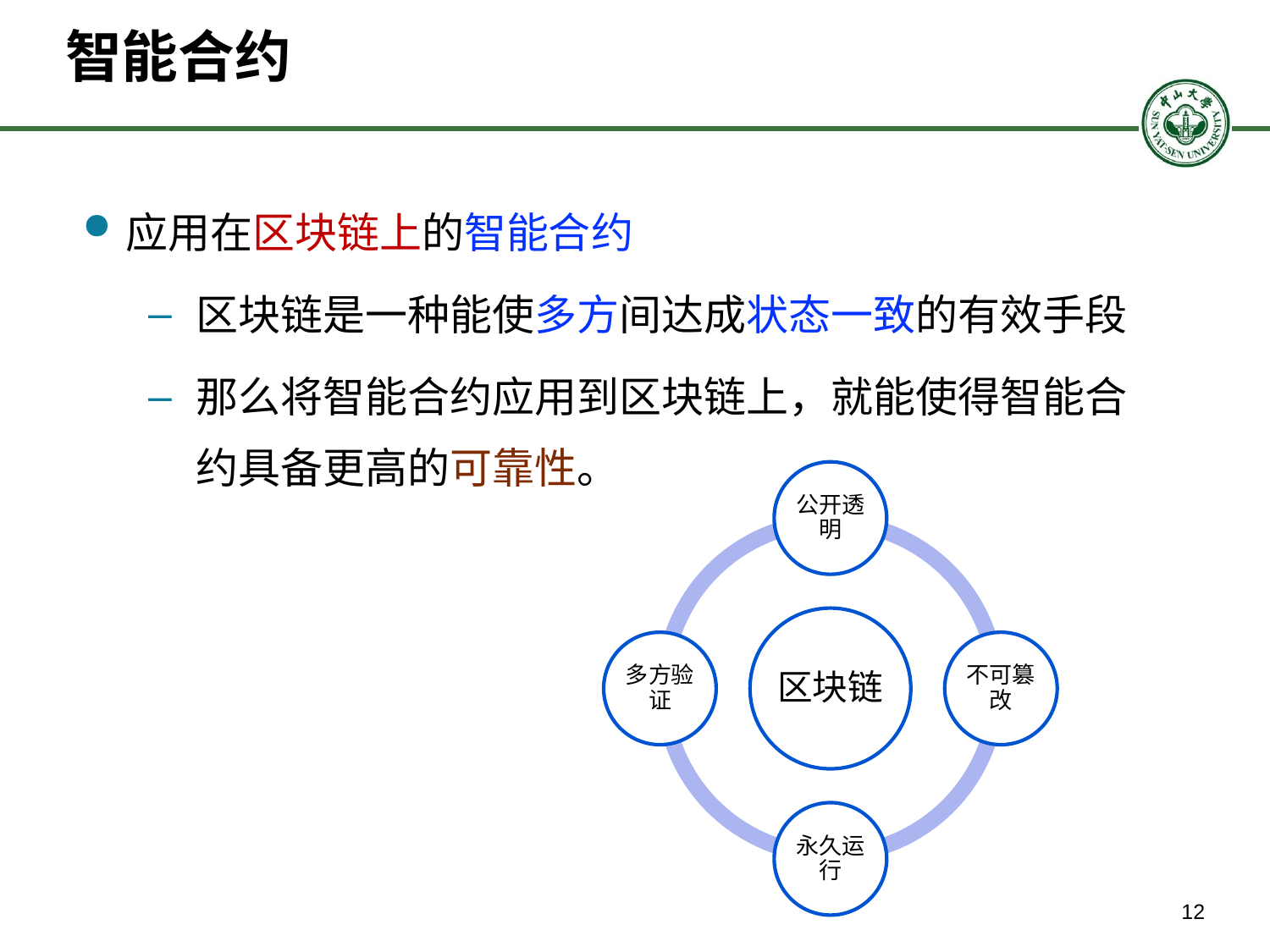

# 智能合约
应用在区块链上的智能合约
区块链是一种能使多方间达成状态一致的有效手段
那么将智能合约应用到区块链上，就能使得智能合约具备更高的可靠性。

区块链
公开透明
不可篡改
永久运行
多方验证